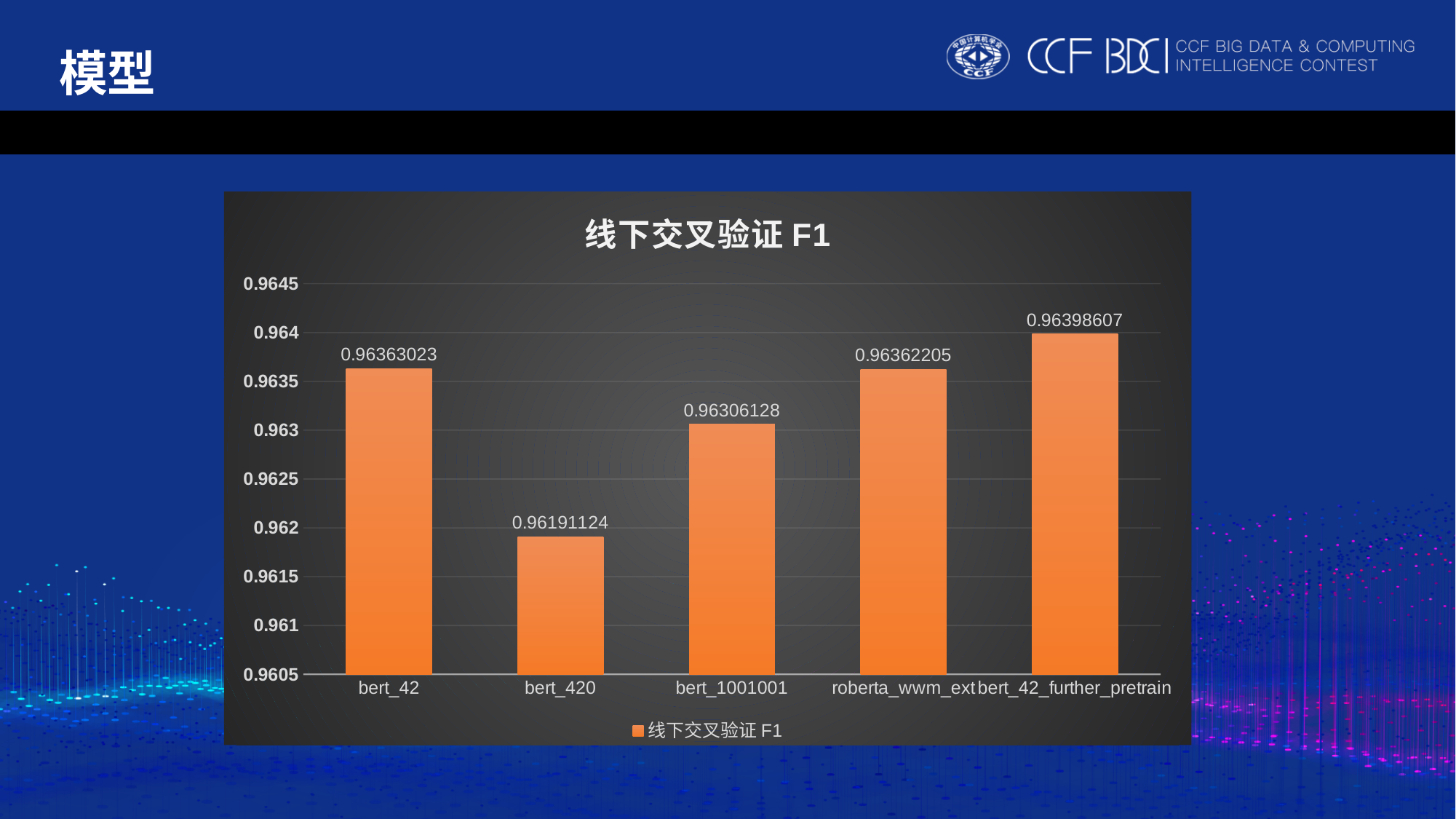

模型

### Chart:

| Category | 线下交叉验证F1 |
|---|---|
| bert_42 | 0.96363023 |
| bert_420 | 0.96191124 |
| bert_1001001 | 0.96306128 |
| roberta_wwm_ext | 0.96362205 |
| bert_42_further_pretrain | 0.96398607 |